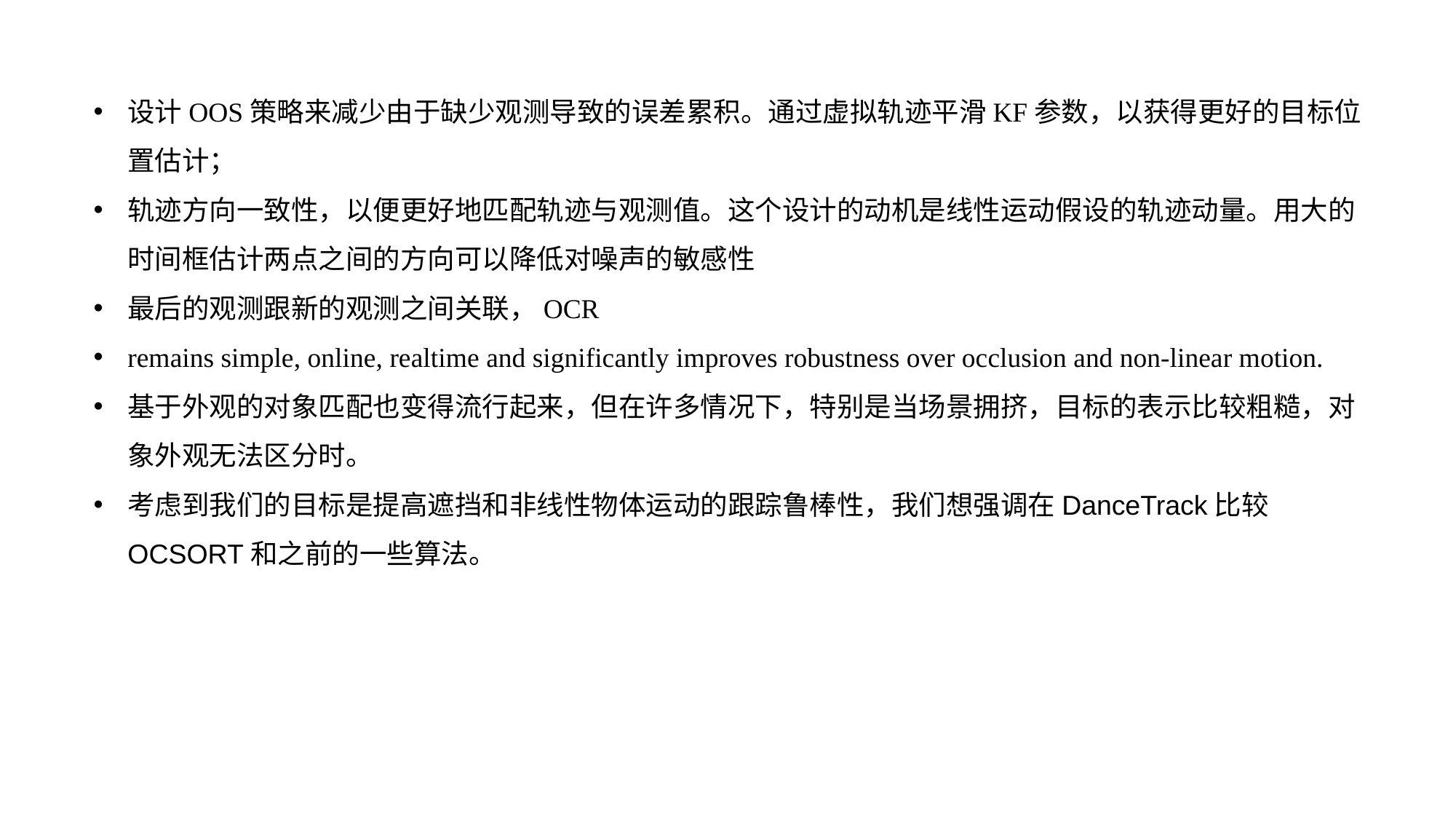

设计OOS策略来减少由于缺少观测导致的误差累积。通过虚拟轨迹平滑KF参数，以获得更好的目标位置估计；
轨迹方向一致性，以便更好地匹配轨迹与观测值。这个设计的动机是线性运动假设的轨迹动量。用大的时间框估计两点之间的方向可以降低对噪声的敏感性
最后的观测跟新的观测之间关联，OCR
remains simple, online, realtime and significantly improves robustness over occlusion and non-linear motion.
基于外观的对象匹配也变得流行起来，但在许多情况下，特别是当场景拥挤，目标的表示比较粗糙，对象外观无法区分时。
考虑到我们的目标是提高遮挡和非线性物体运动的跟踪鲁棒性，我们想强调在DanceTrack比较OCSORT和之前的一些算法。